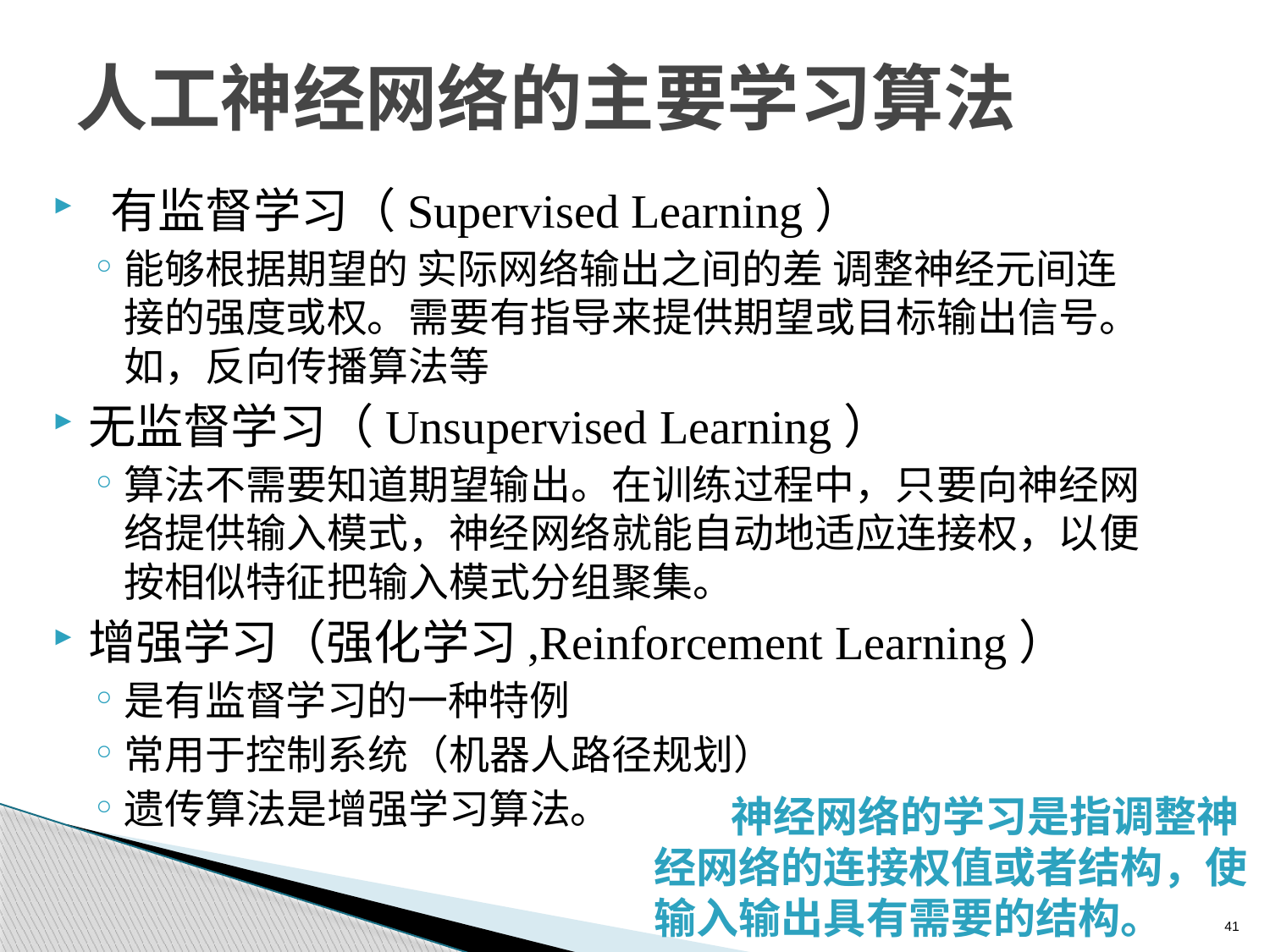

41
# 人工神经网络的主要学习算法
 有监督学习（Supervised Learning）
能够根据期望的 实际网络输出之间的差 调整神经元间连接的强度或权。需要有指导来提供期望或目标输出信号。如，反向传播算法等
无监督学习（Unsupervised Learning）
算法不需要知道期望输出。在训练过程中，只要向神经网络提供输入模式，神经网络就能自动地适应连接权，以便按相似特征把输入模式分组聚集。
增强学习（强化学习,Reinforcement Learning）
是有监督学习的一种特例
常用于控制系统（机器人路径规划）
遗传算法是增强学习算法。
       神经网络的学习是指调整神经网络的连接权值或者结构，使输入输出具有需要的结构。